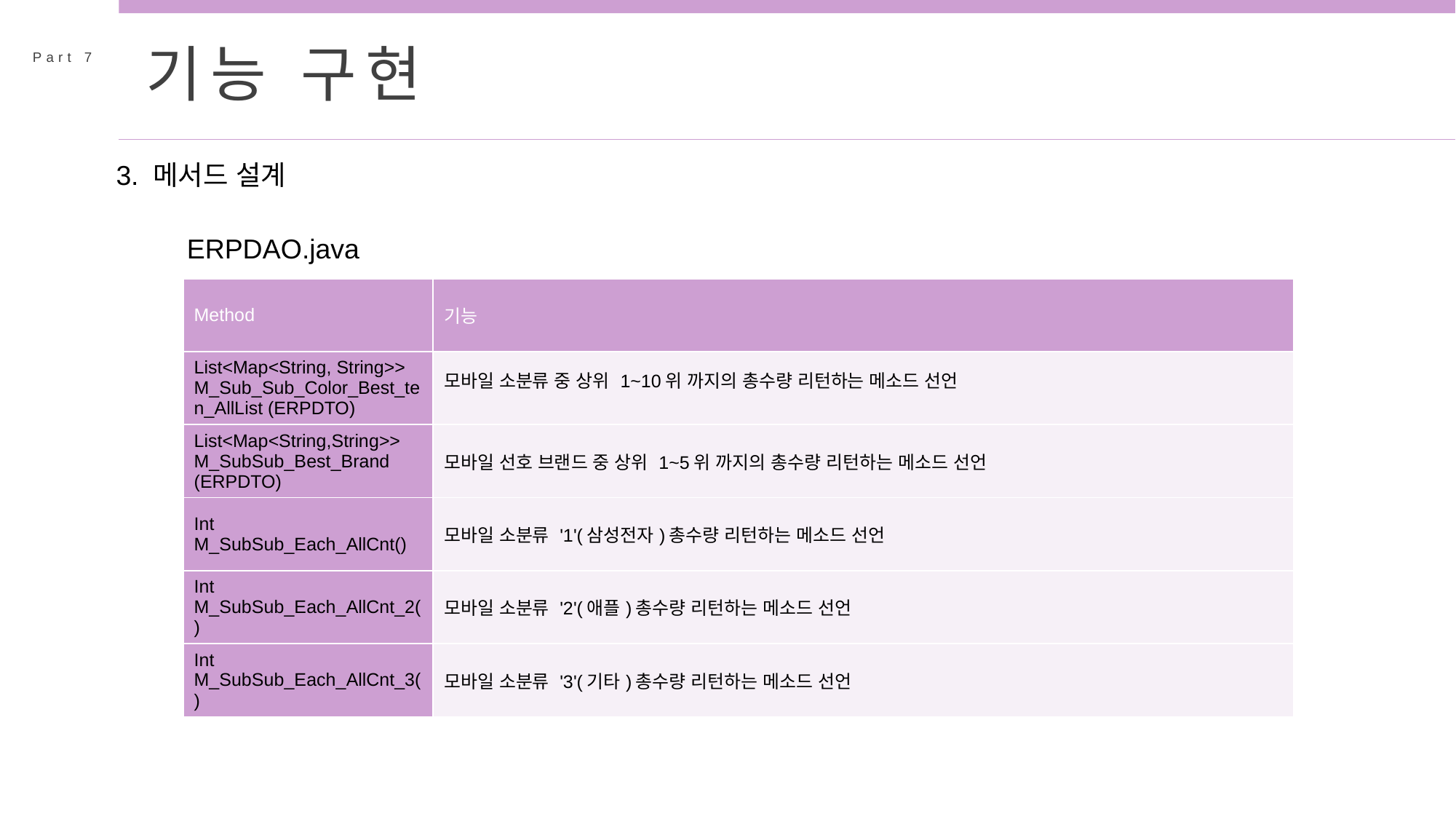

기능 구현
Part 7
3. 메서드 설계
ERPDAO.java
| Method | 기능 |
| --- | --- |
| List<Map<String, String>> M\_Sub\_Sub\_Color\_Best\_ten\_AllList (ERPDTO) | 모바일 소분류 중 상위 1~10위 까지의 총수량 리턴하는 메소드 선언 |
| List<Map<String,String>> M\_SubSub\_Best\_Brand (ERPDTO) | 모바일 선호 브랜드 중 상위 1~5위 까지의 총수량 리턴하는 메소드 선언 |
| Int M\_SubSub\_Each\_AllCnt() | 모바일 소분류 '1'(삼성전자)총수량 리턴하는 메소드 선언 |
| Int M\_SubSub\_Each\_AllCnt\_2() | 모바일 소분류 '2'(애플)총수량 리턴하는 메소드 선언 |
| Int M\_SubSub\_Each\_AllCnt\_3() | 모바일 소분류 '3'(기타)총수량 리턴하는 메소드 선언 |